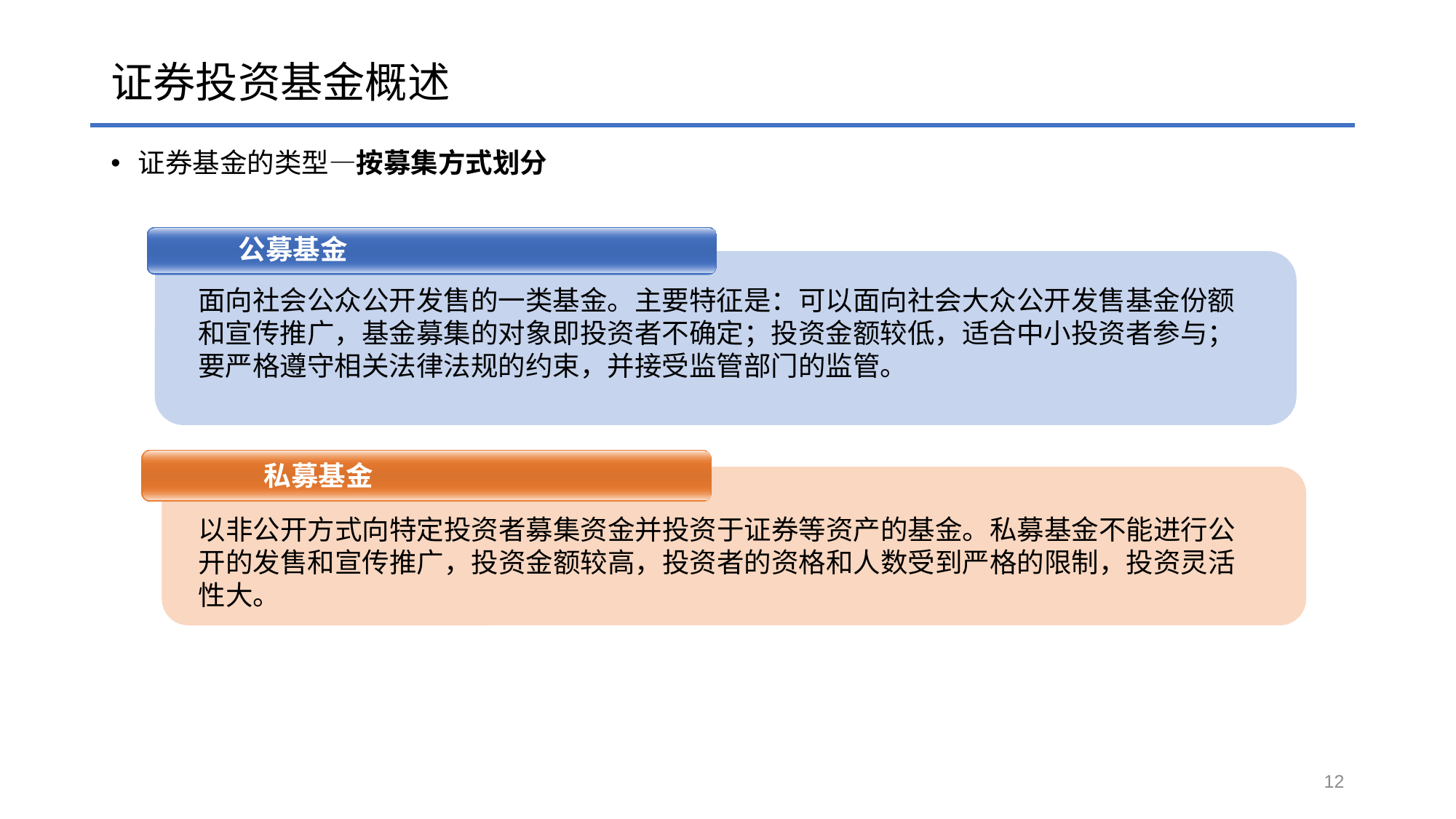

# 证券投资基金概述
证券基金的类型—按募集方式划分

公募基金

面向社会公众公开发售的一类基金。主要特征是：可以面向社会大众公开发售基金份额和宣传推广，基金募集的对象即投资者不确定；投资金额较低，适合中小投资者参与；要严格遵守相关法律法规的约束，并接受监管部门的监管。

私募基金

以非公开方式向特定投资者募集资金并投资于证券等资产的基金。私募基金不能进行公开的发售和宣传推广，投资金额较高，投资者的资格和人数受到严格的限制，投资灵活性大。
12